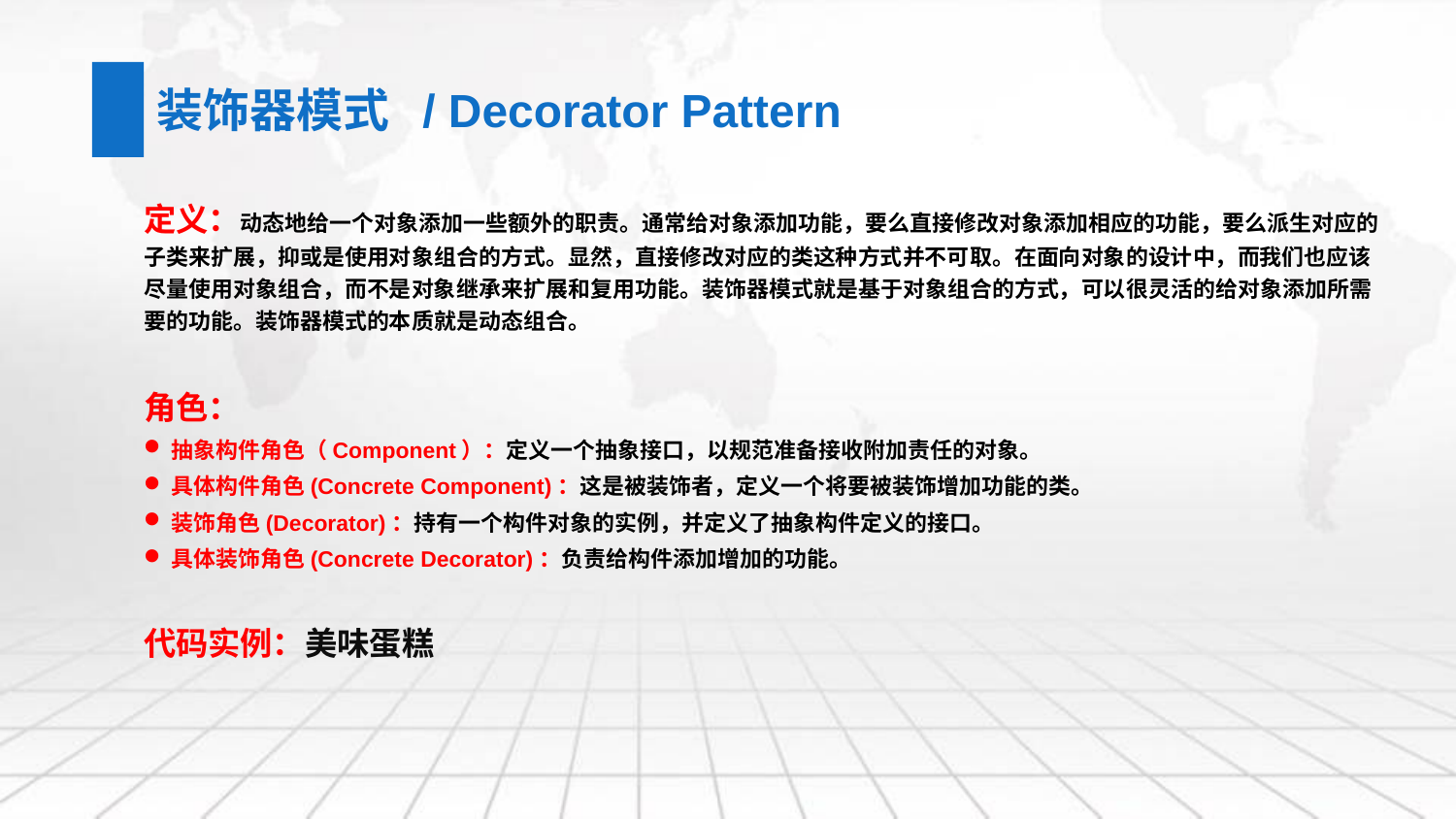

装饰器模式  / Decorator Pattern
定义：动态地给一个对象添加一些额外的职责。通常给对象添加功能，要么直接修改对象添加相应的功能，要么派生对应的子类来扩展，抑或是使用对象组合的方式。显然，直接修改对应的类这种方式并不可取。在面向对象的设计中，而我们也应该尽量使用对象组合，而不是对象继承来扩展和复用功能。装饰器模式就是基于对象组合的方式，可以很灵活的给对象添加所需要的功能。装饰器模式的本质就是动态组合。

角色：
抽象构件角色（Component）：定义一个抽象接口，以规范准备接收附加责任的对象。
具体构件角色(Concrete Component)：这是被装饰者，定义一个将要被装饰增加功能的类。
装饰角色(Decorator)：持有一个构件对象的实例，并定义了抽象构件定义的接口。
具体装饰角色(Concrete Decorator)：负责给构件添加增加的功能。

代码实例：美味蛋糕